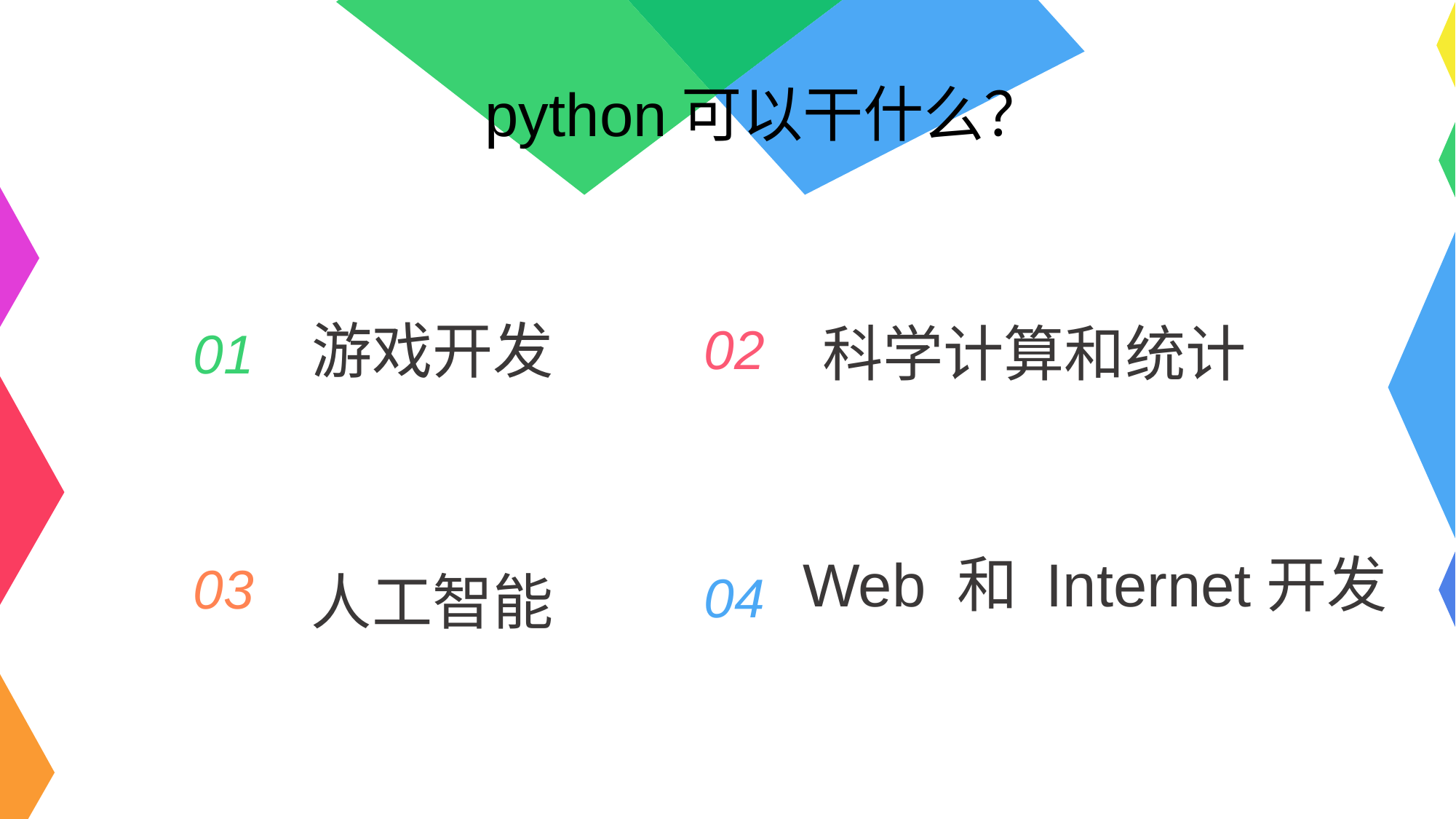

python可以干什么？

游戏开发
01
02
科学计算和统计
人工智能
04
Web 和 Internet开发
03